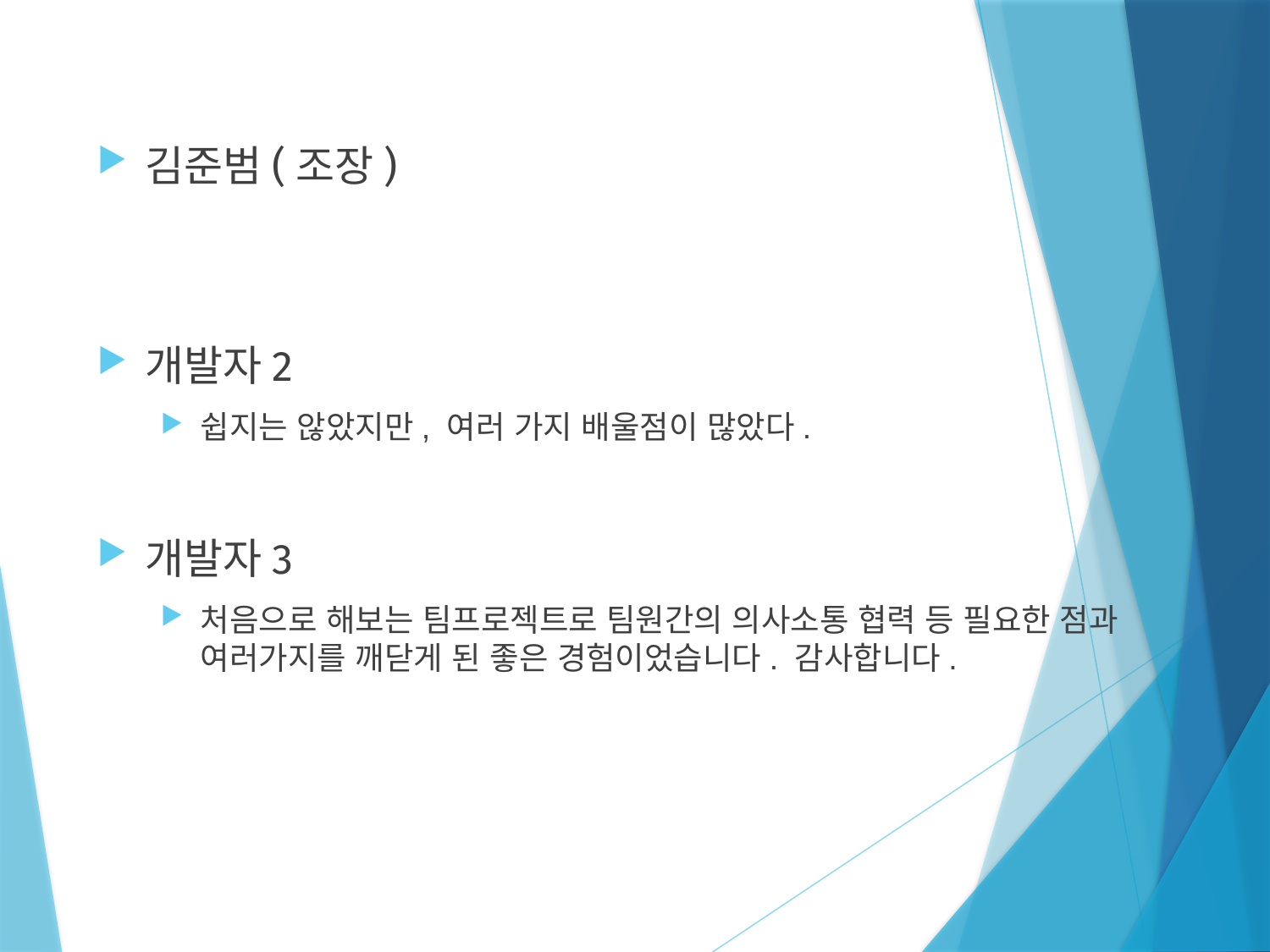

김준범(조장)

개발자2
쉽지는 않았지만, 여러 가지 배울점이 많았다.

개발자3
처음으로 해보는 팀프로젝트로 팀원간의 의사소통 협력 등 필요한 점과 여러가지를 깨닫게 된 좋은 경험이었습니다. 감사합니다.